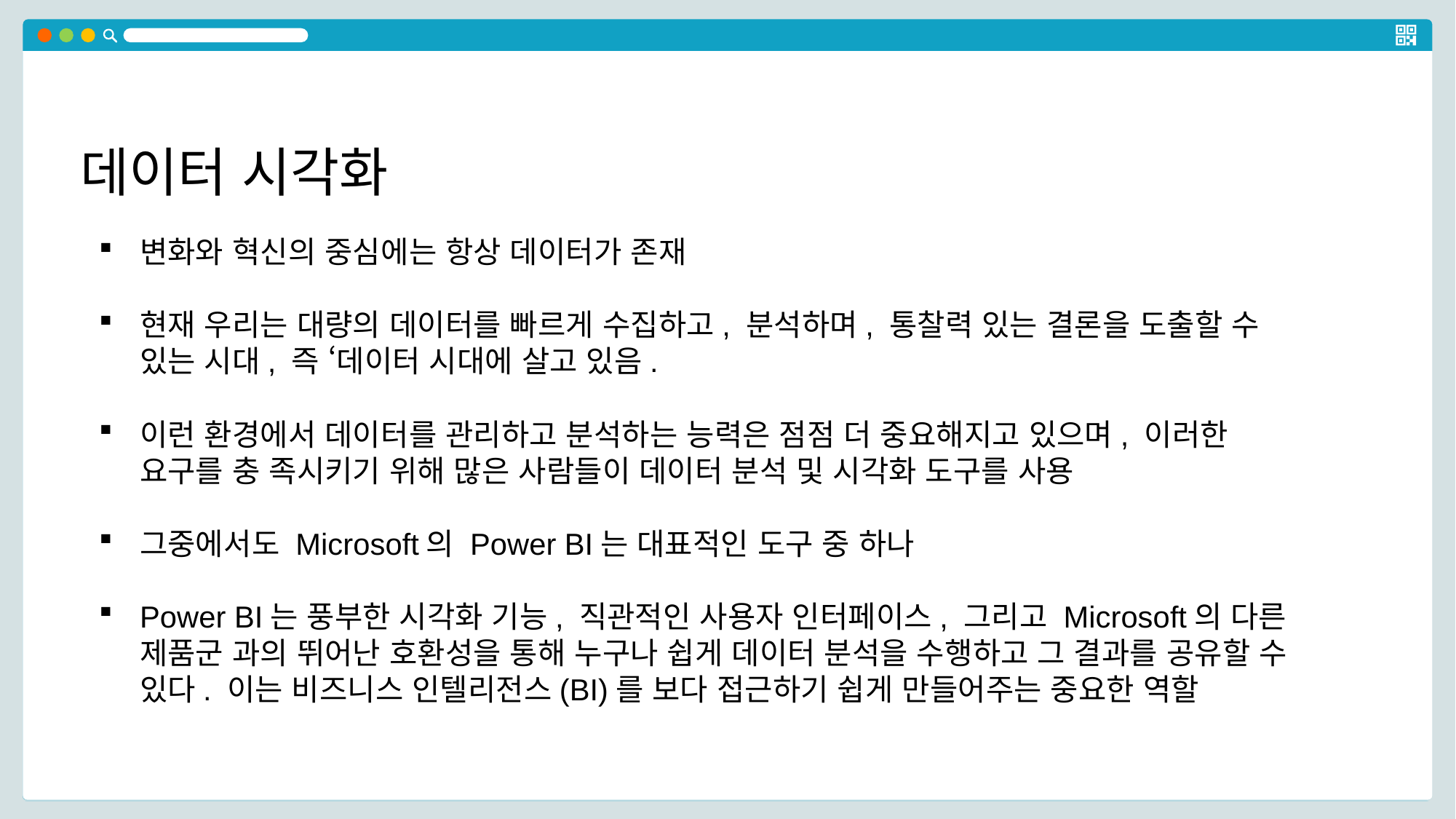

데이터 시각화
변화와 혁신의 중심에는 항상 데이터가 존재

현재 우리는 대량의 데이터를 빠르게 수집하고, 분석하며, 통찰력 있는 결론을 도출할 수 있는 시대, 즉 ‘데이터 시대에 살고 있음.

이런 환경에서 데이터를 관리하고 분석하는 능력은 점점 더 중요해지고 있으며, 이러한 요구를 충 족시키기 위해 많은 사람들이 데이터 분석 및 시각화 도구를 사용

그중에서도 Microsoft의 Power BI는 대표적인 도구 중 하나

Power BI는 풍부한 시각화 기능, 직관적인 사용자 인터페이스, 그리고 Microsoft의 다른 제품군 과의 뛰어난 호환성을 통해 누구나 쉽게 데이터 분석을 수행하고 그 결과를 공유할 수 있다. 이는 비즈니스 인텔리전스(BI)를 보다 접근하기 쉽게 만들어주는 중요한 역할